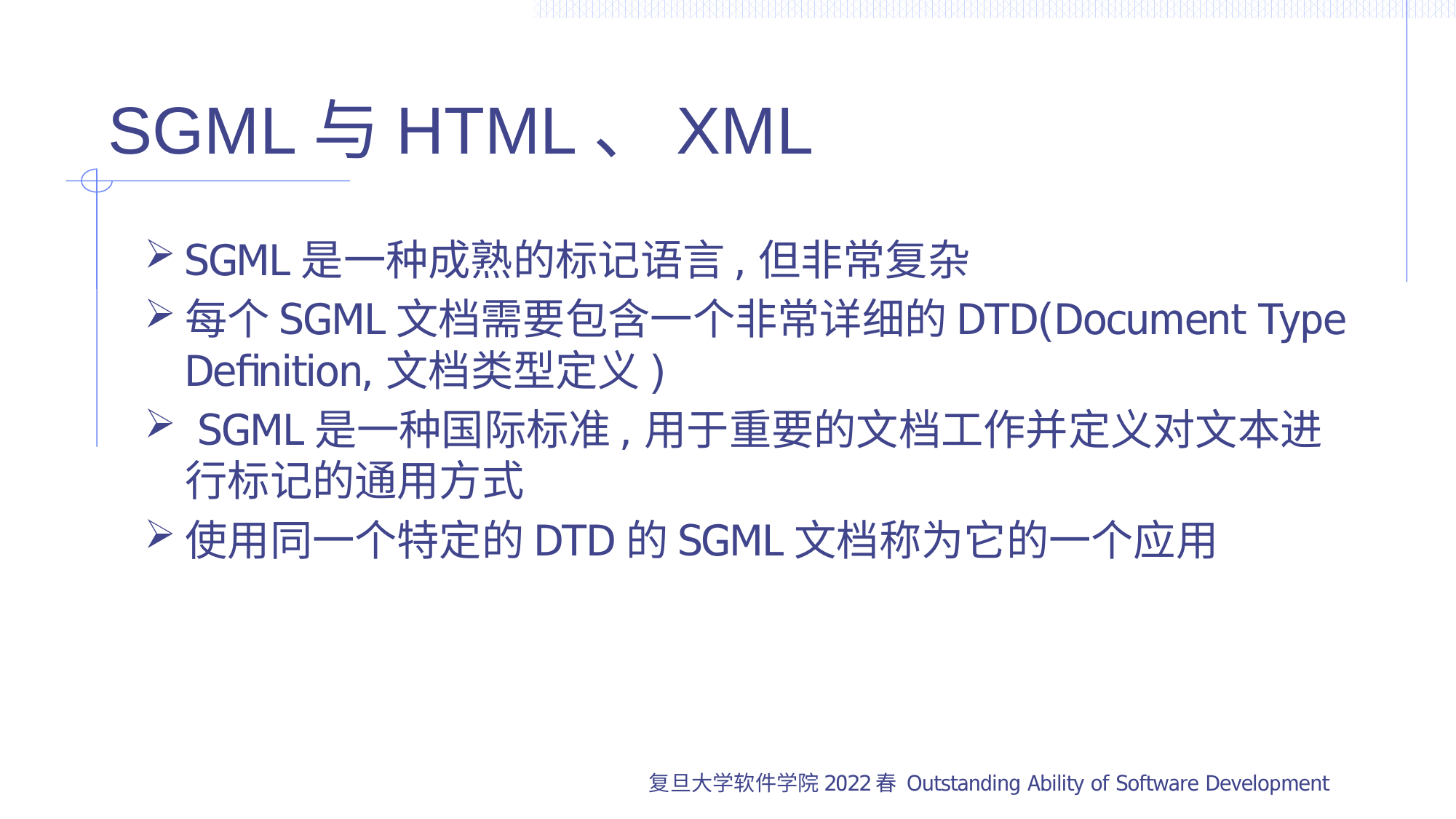

# SGML与HTML、XML
SGML是一种成熟的标记语言,但非常复杂
每个SGML文档需要包含一个非常详细的DTD(Document Type Definition,文档类型定义)
 SGML是一种国际标准,用于重要的文档工作并定义对文本进行标记的通用方式
使用同一个特定的DTD的SGML文档称为它的一个应用